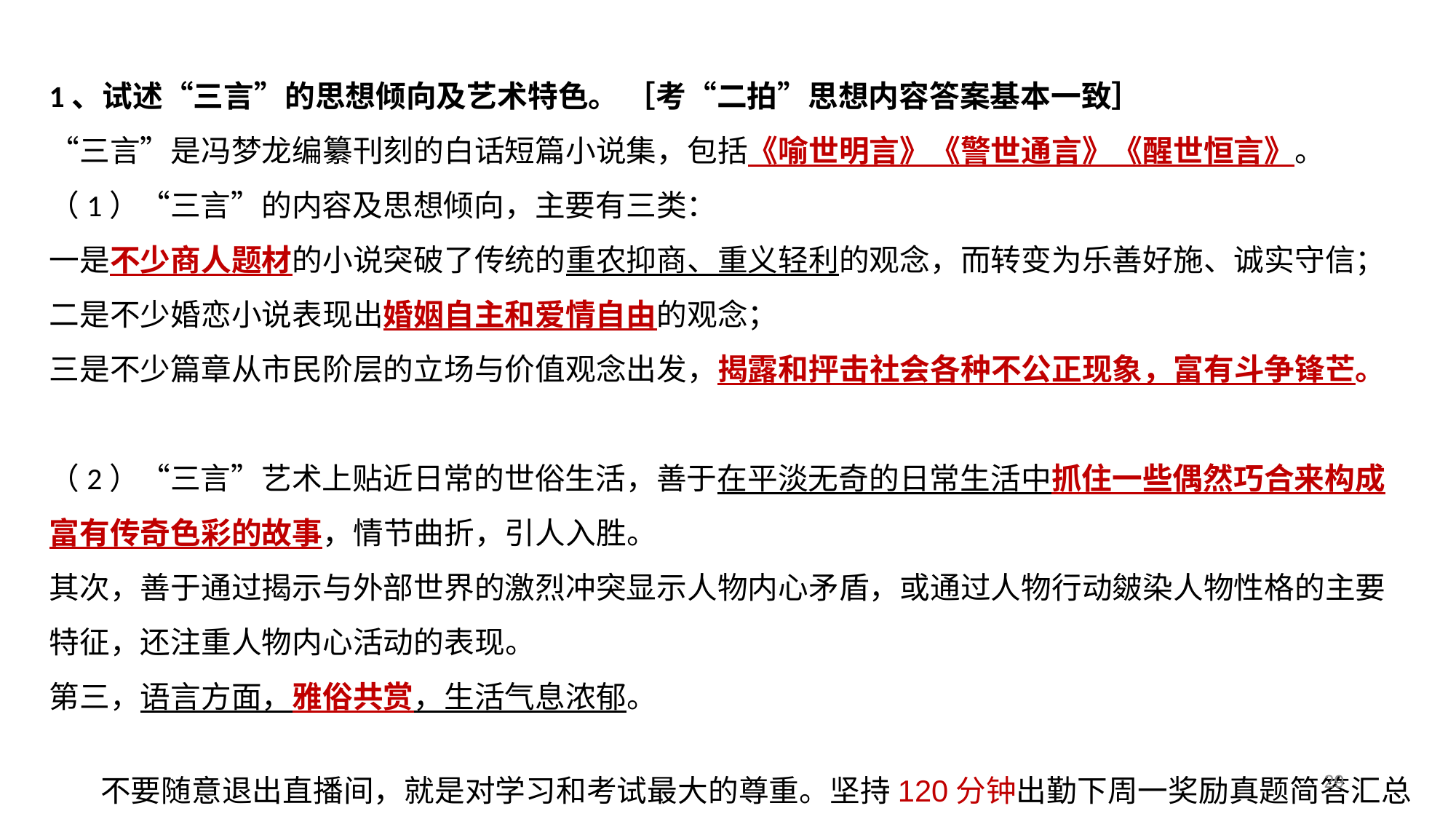

1、试述“三言”的思想倾向及艺术特色。 ［考“二拍”思想内容答案基本一致］
“三言”是冯梦龙编纂刊刻的白话短篇小说集，包括《喻世明言》《警世通言》《醒世恒言》。
（1）“三言”的内容及思想倾向，主要有三类：
一是不少商人题材的小说突破了传统的重农抑商、重义轻利的观念，而转变为乐善好施、诚实守信；二是不少婚恋小说表现出婚姻自主和爱情自由的观念；
三是不少篇章从市民阶层的立场与价值观念出发，揭露和抨击社会各种不公正现象，富有斗争锋芒。
（2）“三言”艺术上贴近日常的世俗生活，善于在平淡无奇的日常生活中抓住一些偶然巧合来构成富有传奇色彩的故事，情节曲折，引人入胜。
其次，善于通过揭示与外部世界的激烈冲突显示人物内心矛盾，或通过人物行动皴染人物性格的主要特征，还注重人物内心活动的表现。
第三，语言方面，雅俗共赏，生活气息浓郁。
29